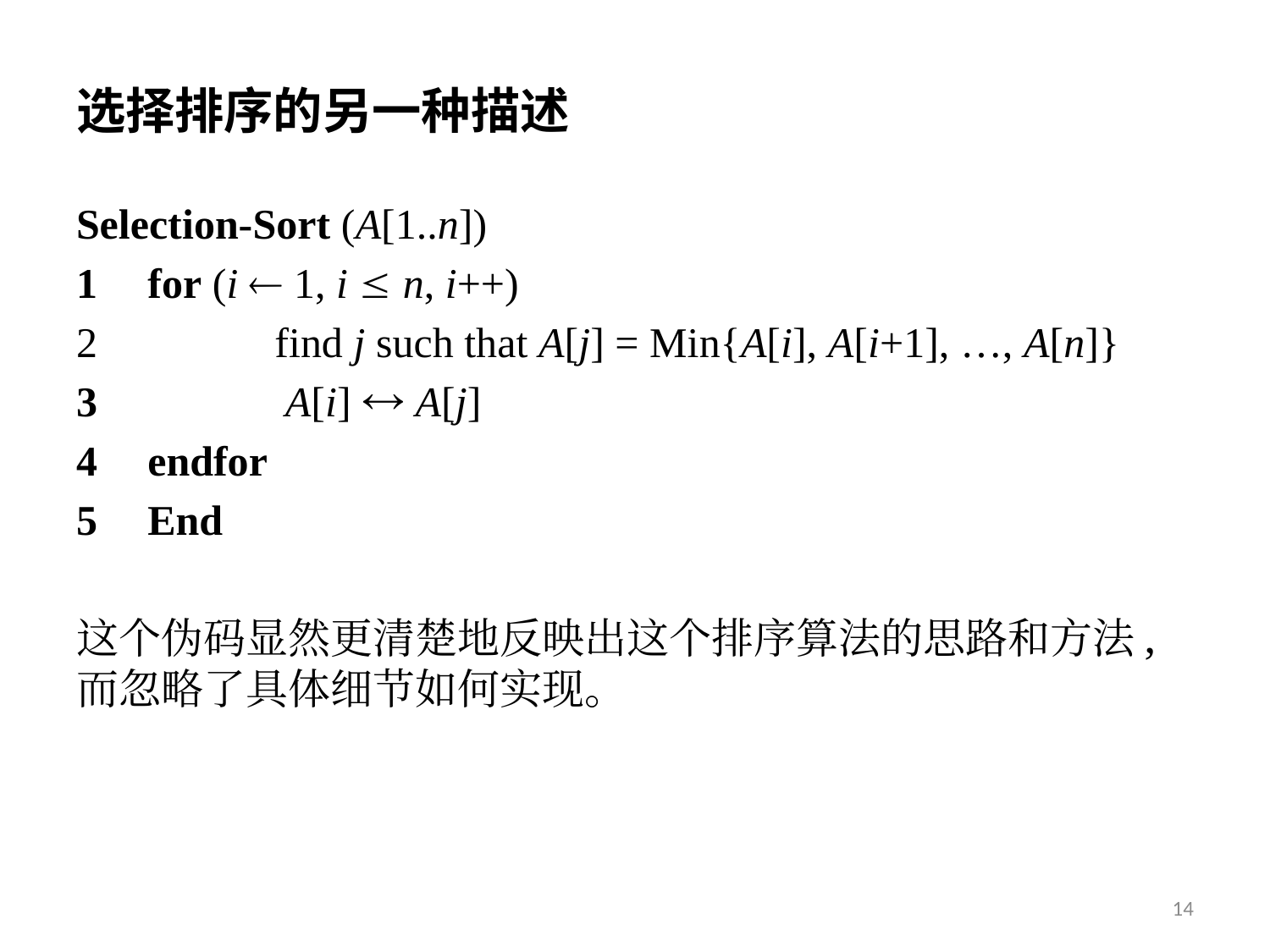

# 选择排序的另一种描述
Selection-Sort (A[1..n])
for (i ← 1, i ≤ n, i++)
	find j such that A[j] = Min{A[i], A[i+1], …, A[n]}
 	 A[i] ↔ A[j]
endfor
End

这个伪码显然更清楚地反映出这个排序算法的思路和方法,而忽略了具体细节如何实现。
14